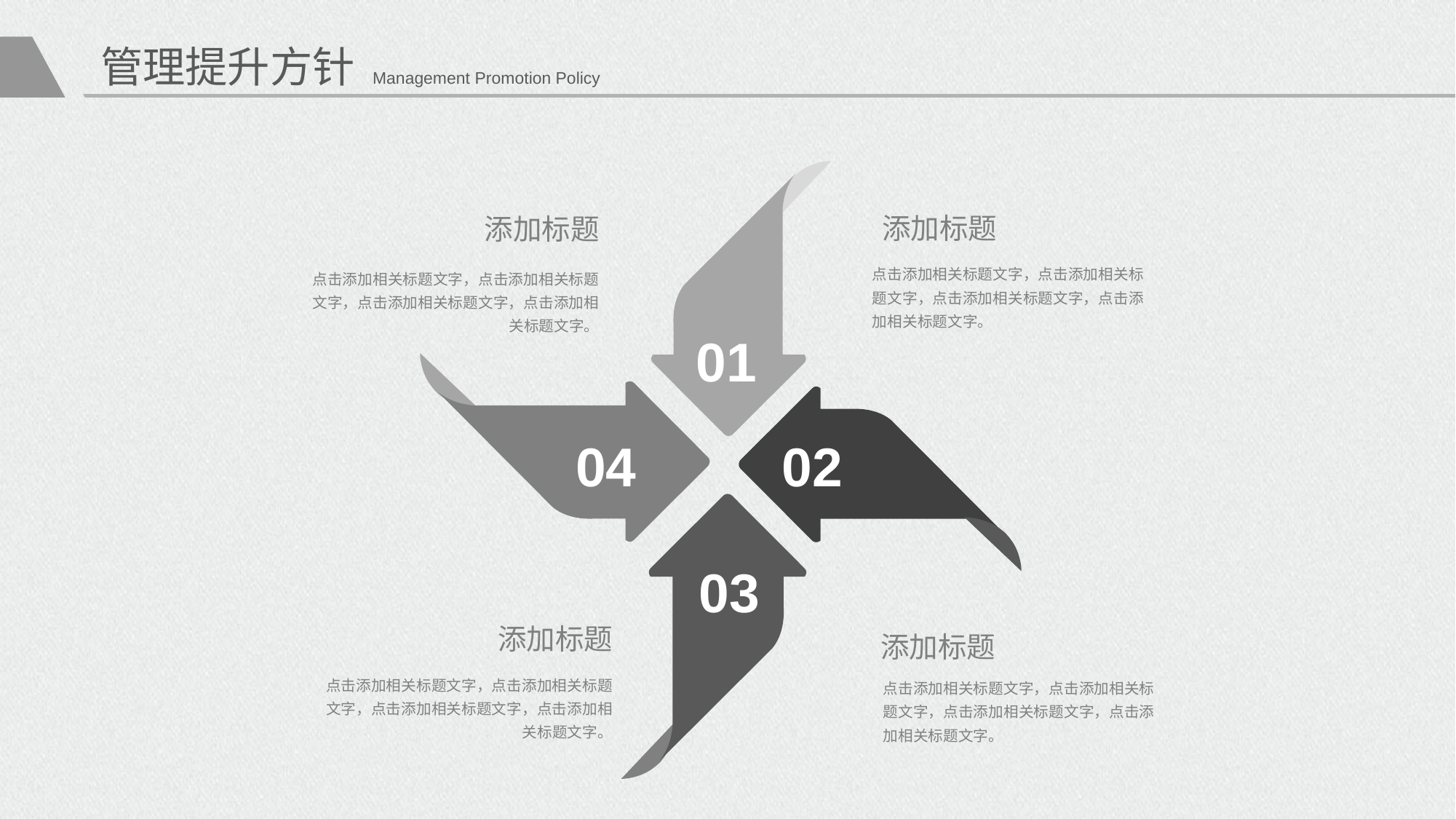

管理提升方针
Management Promotion Policy

添加标题
添加标题

点击添加相关标题文字，点击添加相关标题文字，点击添加相关标题文字，点击添加相关标题文字。
点击添加相关标题文字，点击添加相关标题文字，点击添加相关标题文字，点击添加相关标题文字。
01

04
02

03
添加标题
添加标题
点击添加相关标题文字，点击添加相关标题文字，点击添加相关标题文字，点击添加相关标题文字。
点击添加相关标题文字，点击添加相关标题文字，点击添加相关标题文字，点击添加相关标题文字。